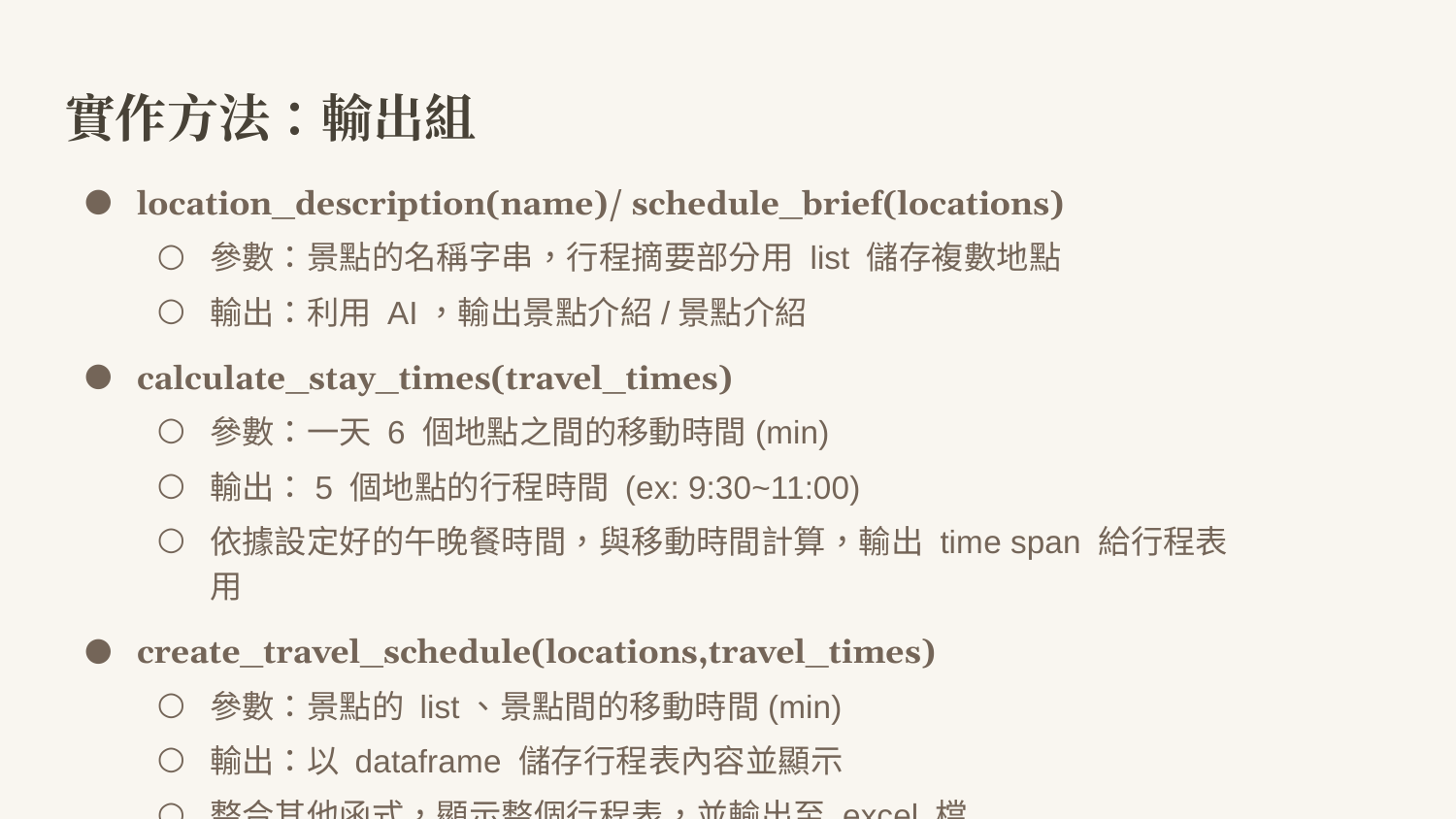

# 實作方法：輸出組
location_description(name)/ schedule_brief(locations)
參數：景點的名稱字串，行程摘要部分用 list 儲存複數地點
輸出：利用 AI，輸出景點介紹/景點介紹
calculate_stay_times(travel_times)
參數：一天 6 個地點之間的移動時間(min)
輸出：5 個地點的行程時間 (ex: 9:30~11:00)
依據設定好的午晚餐時間，與移動時間計算，輸出 time span 給行程表用
create_travel_schedule(locations,travel_times)
參數：景點的 list、景點間的移動時間(min)
輸出：以 dataframe 儲存行程表內容並顯示
整合其他函式，顯示整個行程表，並輸出至 excel 檔